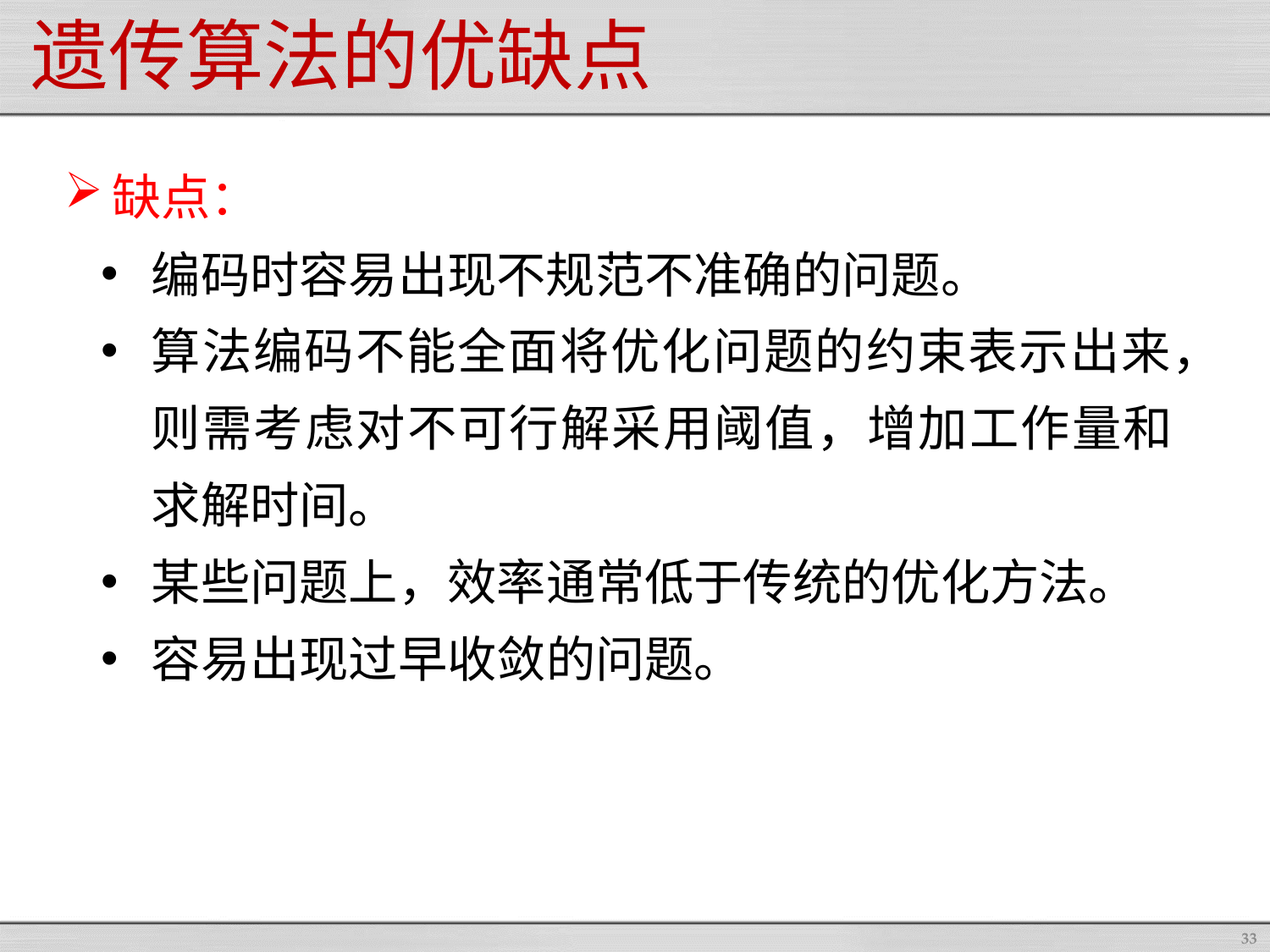

# 遗传算法的优缺点
缺点：
编码时容易出现不规范不准确的问题。
算法编码不能全面将优化问题的约束表示出来，则需考虑对不可行解采用阈值，增加工作量和求解时间。
某些问题上，效率通常低于传统的优化方法。
容易出现过早收敛的问题。
33